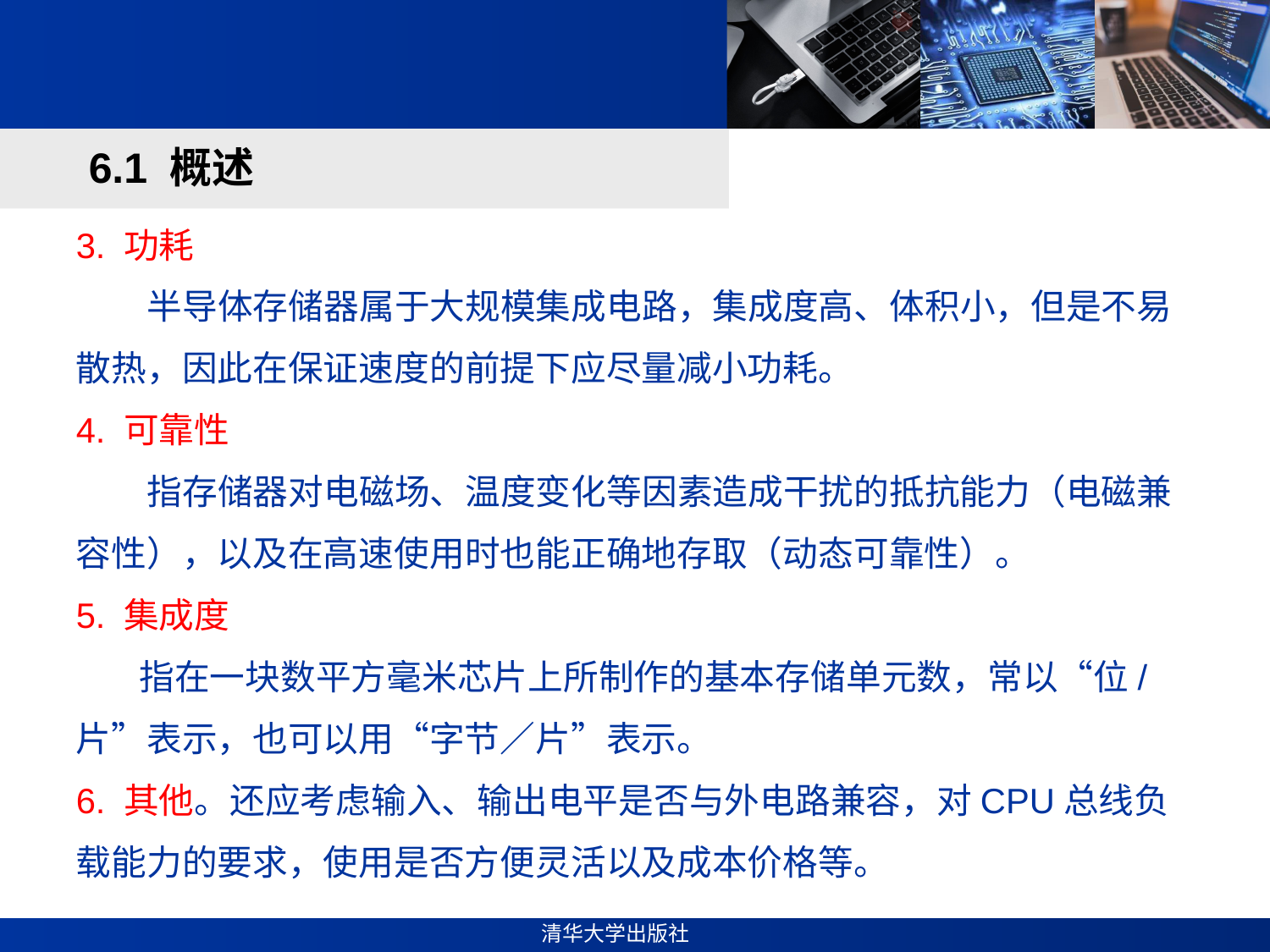

#
6.1 概述
3. 功耗
        半导体存储器属于大规模集成电路，集成度高、体积小，但是不易散热，因此在保证速度的前提下应尽量减小功耗。
4. 可靠性
        指存储器对电磁场、温度变化等因素造成干扰的抵抗能力（电磁兼容性），以及在高速使用时也能正确地存取（动态可靠性）。
5. 集成度
       指在一块数平方毫米芯片上所制作的基本存储单元数，常以“位/片”表示，也可以用“字节／片”表示。
6. 其他。还应考虑输入、输出电平是否与外电路兼容，对CPU总线负载能力的要求，使用是否方便灵活以及成本价格等。